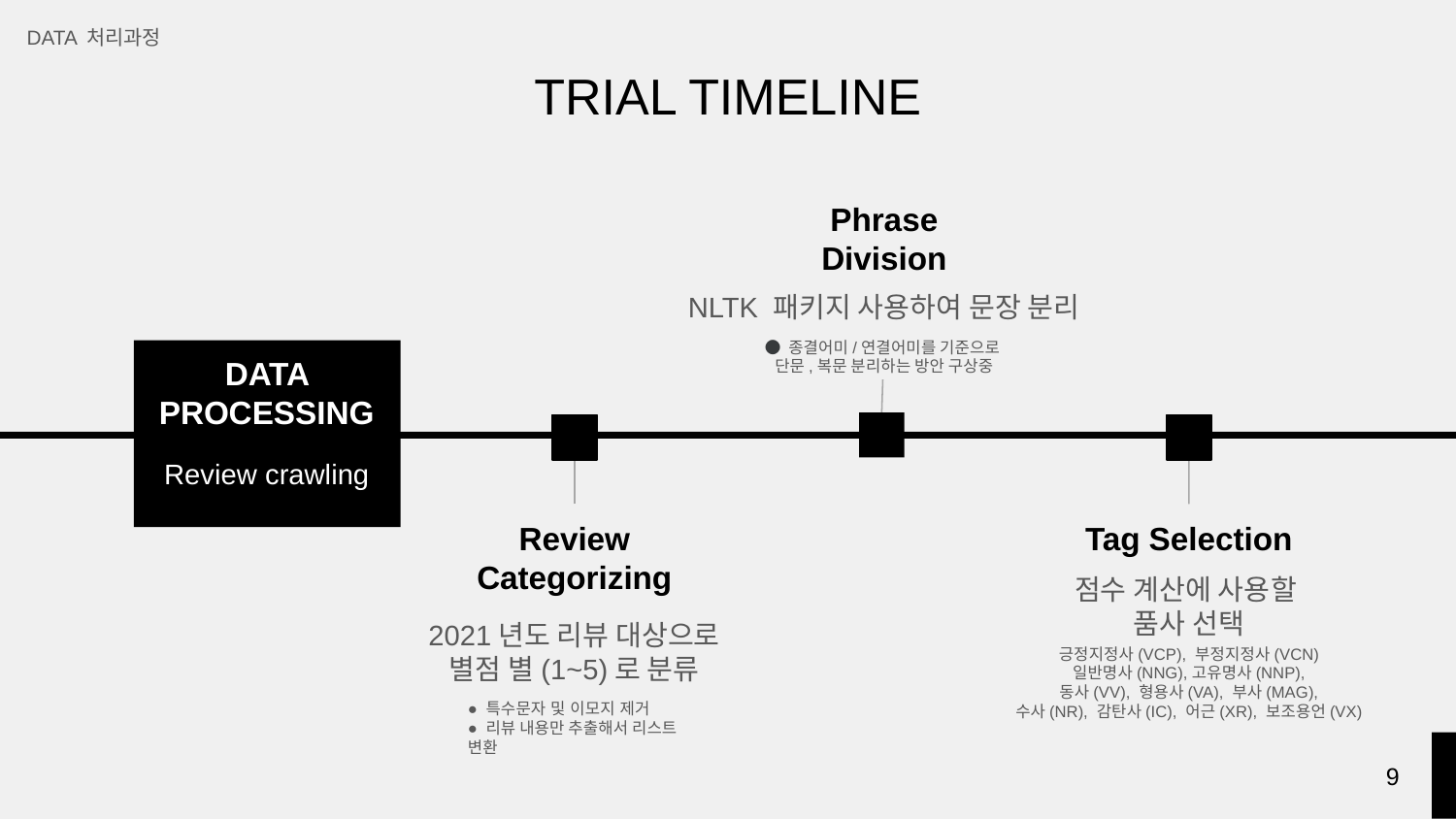

DATA 처리과정
# TRIAL TIMELINE
Phrase
Division
NLTK 패키지 사용하여 문장 분리
● 종결어미/연결어미를 기준으로
단문,복문 분리하는 방안 구상중

DATA PROCESSING

Review crawling
Review Categorizing
Tag Selection
2021년도 리뷰 대상으로
별점 별(1~5)로 분류
점수 계산에 사용할
품사 선택
긍정지정사(VCP), 부정지정사(VCN)
일반명사(NNG),고유명사(NNP),
동사(VV), 형용사(VA), 부사(MAG),
수사(NR), 감탄사(IC), 어근(XR), 보조용언(VX)

● 특수문자 및 이모지 제거
● 리뷰 내용만 추출해서 리스트 변환
9